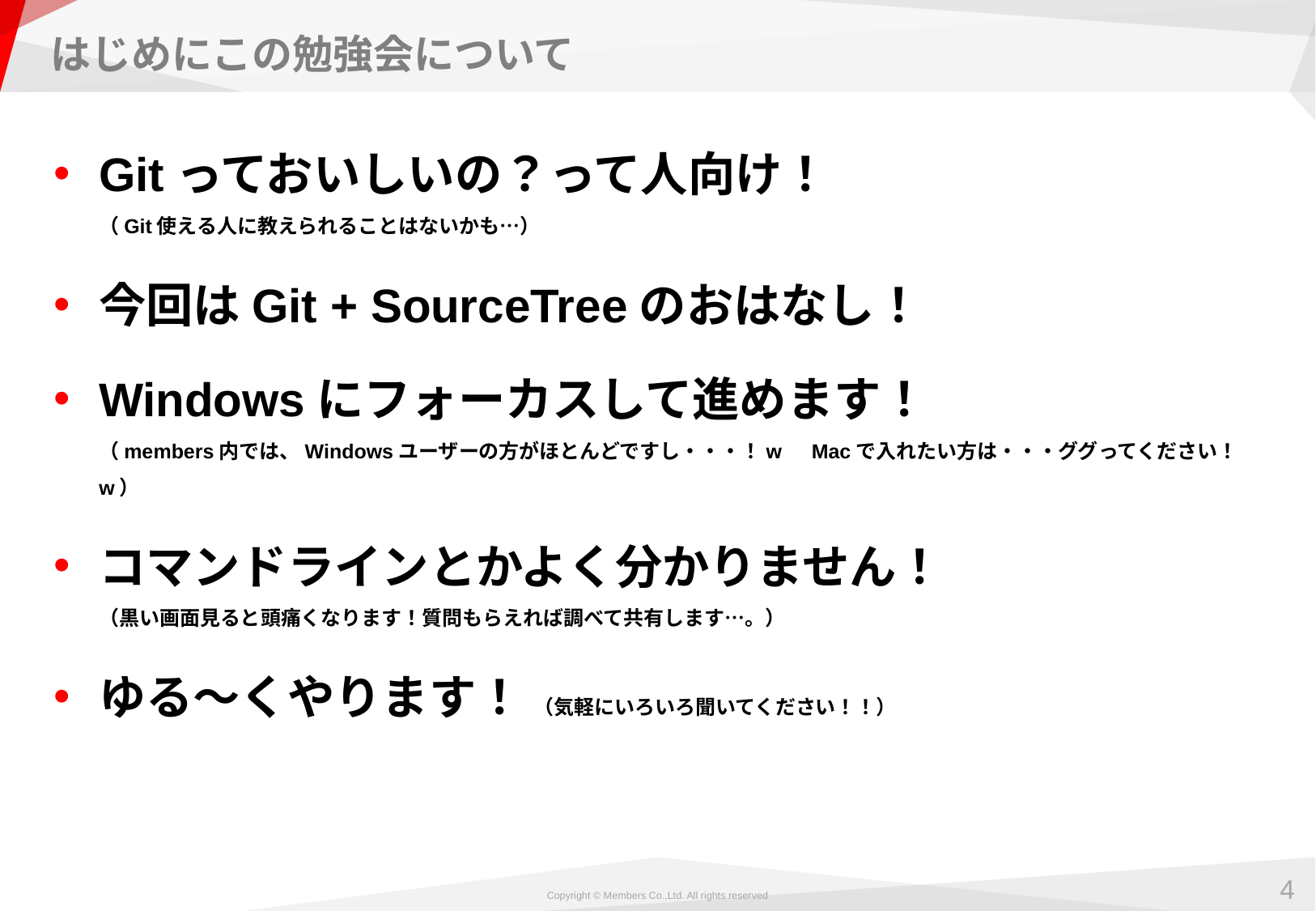

# はじめにこの勉強会について
Gitっておいしいの？って人向け！
（Git使える人に教えられることはないかも…）
今回はGit + SourceTreeのおはなし！
Windowsにフォーカスして進めます！
（members内では、Windowsユーザーの方がほとんどですし・・・！w　Macで入れたい方は・・・ググってください！w）
コマンドラインとかよく分かりません！
（黒い画面見ると頭痛くなります！質問もらえれば調べて共有します…。）
ゆる～くやります！ （気軽にいろいろ聞いてください！！）